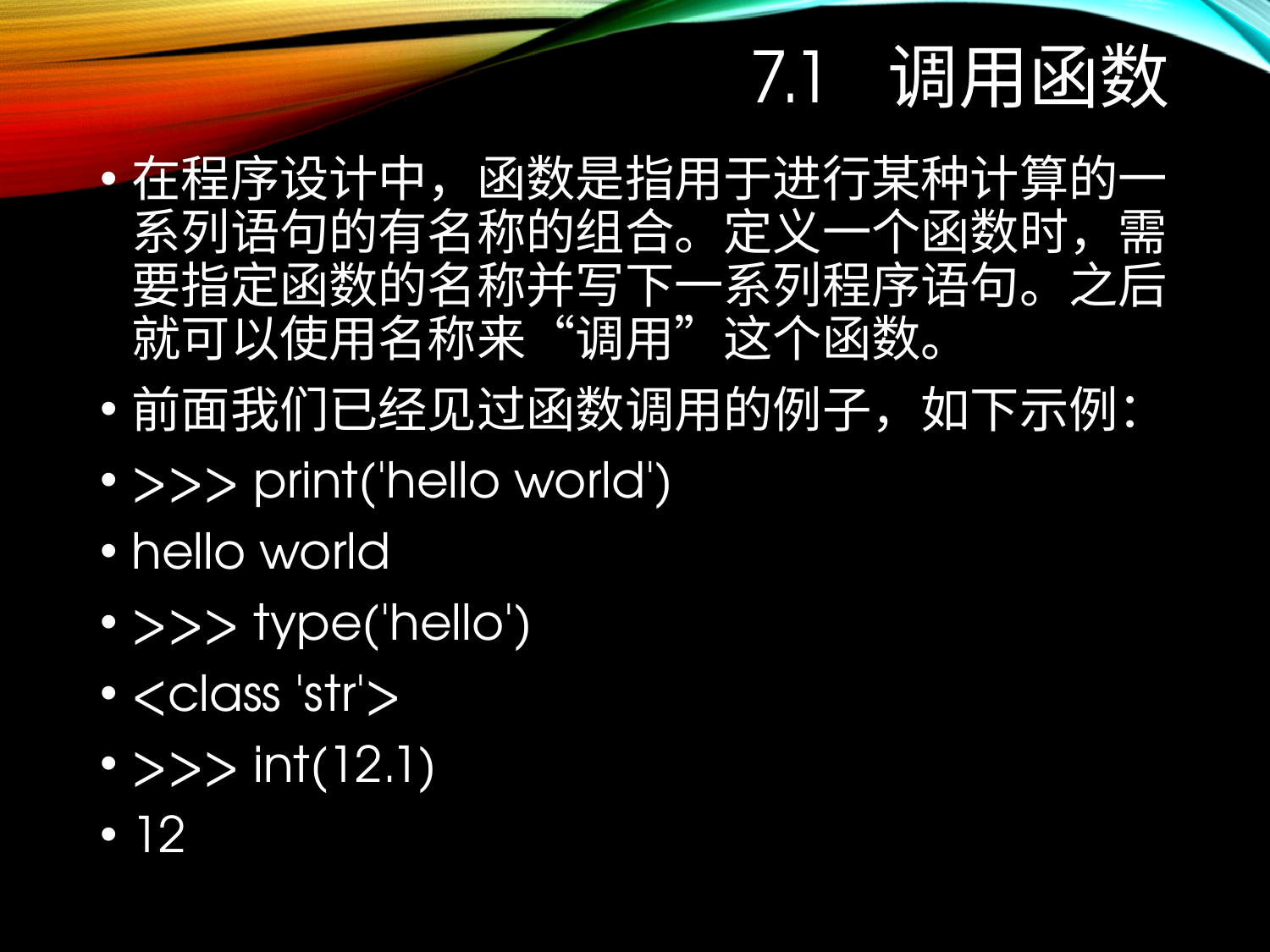

# 7.1  调用函数
在程序设计中，函数是指用于进行某种计算的一系列语句的有名称的组合。定义一个函数时，需要指定函数的名称并写下一系列程序语句。之后就可以使用名称来“调用”这个函数。
前面我们已经见过函数调用的例子，如下示例：
>>> print('hello world')
hello world
>>> type('hello')
<class 'str'>
>>> int(12.1)
12